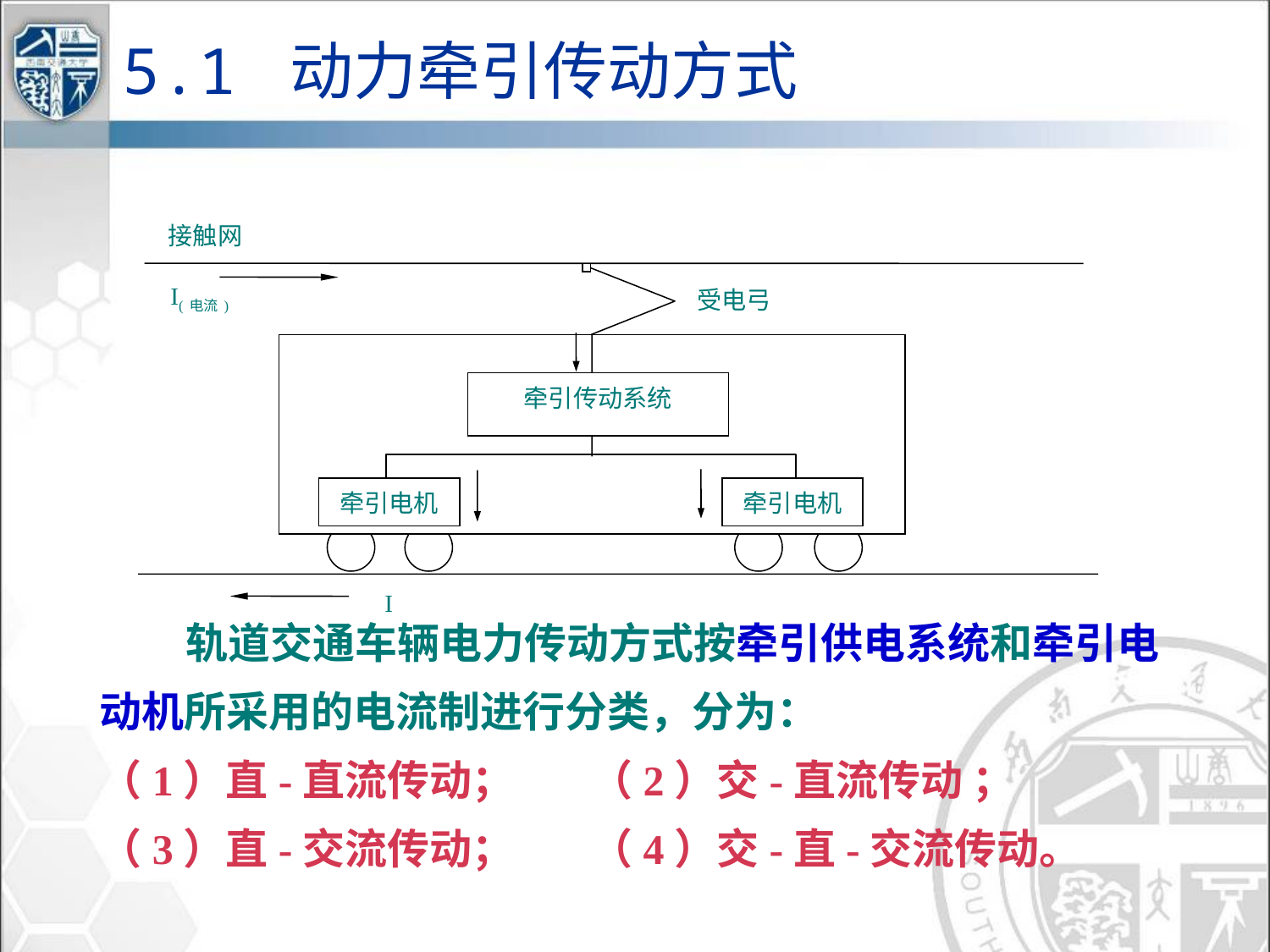

5.1 动力牵引传动方式
接触网

I(电流)

牵引传动系统

牵引电机
牵引电机

I

受电弓
        轨道交通车辆电力传动方式按牵引供电系统和牵引电动机所采用的电流制进行分类，分为：
（1）直-直流传动；        （2）交-直流传动 ；
（3）直-交流传动；        （4）交-直-交流传动。